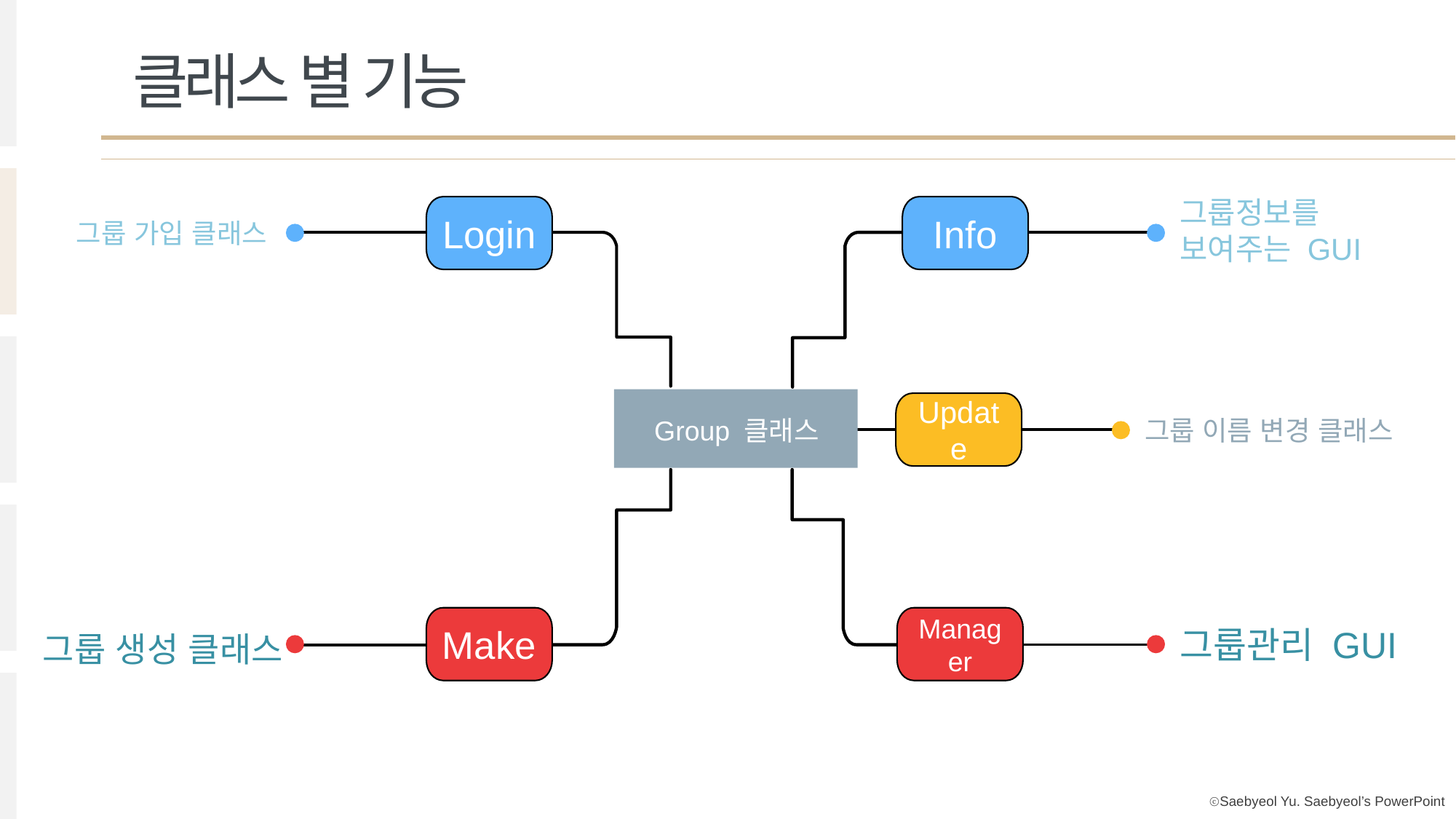

클래스 별 기능
그룹정보를 보여주는 GUI
Info

Login
그룹 가입 클래스

Update
그룹 이름 변경 클래스

Group 클래스

Make
그룹 생성 클래스

Manager
그룹관리 GUI